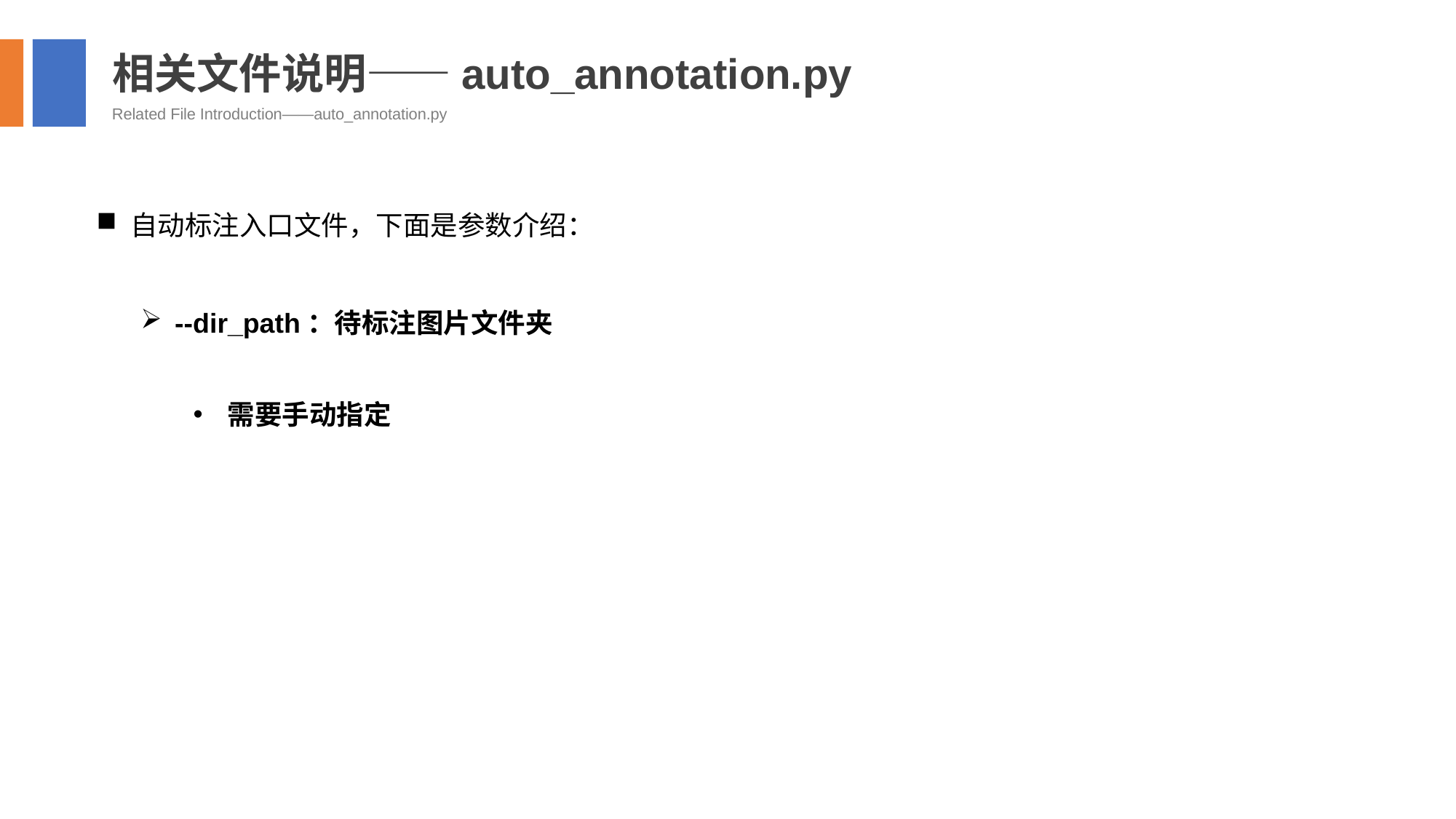

相关文件说明——auto_annotation.py
Related File Introduction——auto_annotation.py
自动标注入口文件，下面是参数介绍：
--dir_path：待标注图片文件夹
需要手动指定